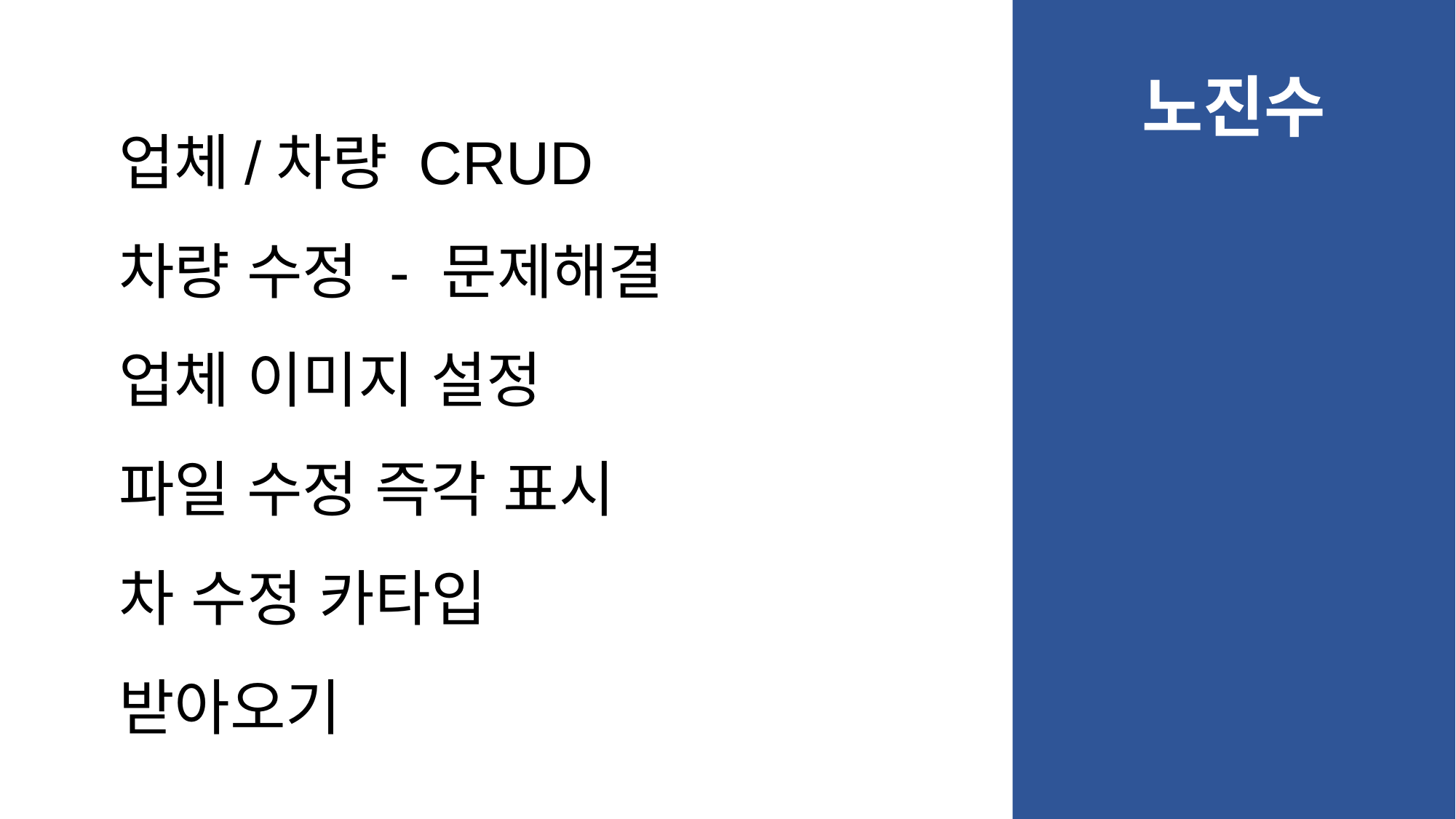

노진수
업체/차량 CRUD
차량 수정 - 문제해결
업체 이미지 설정
파일 수정 즉각 표시
차 수정 카타입 받아오기